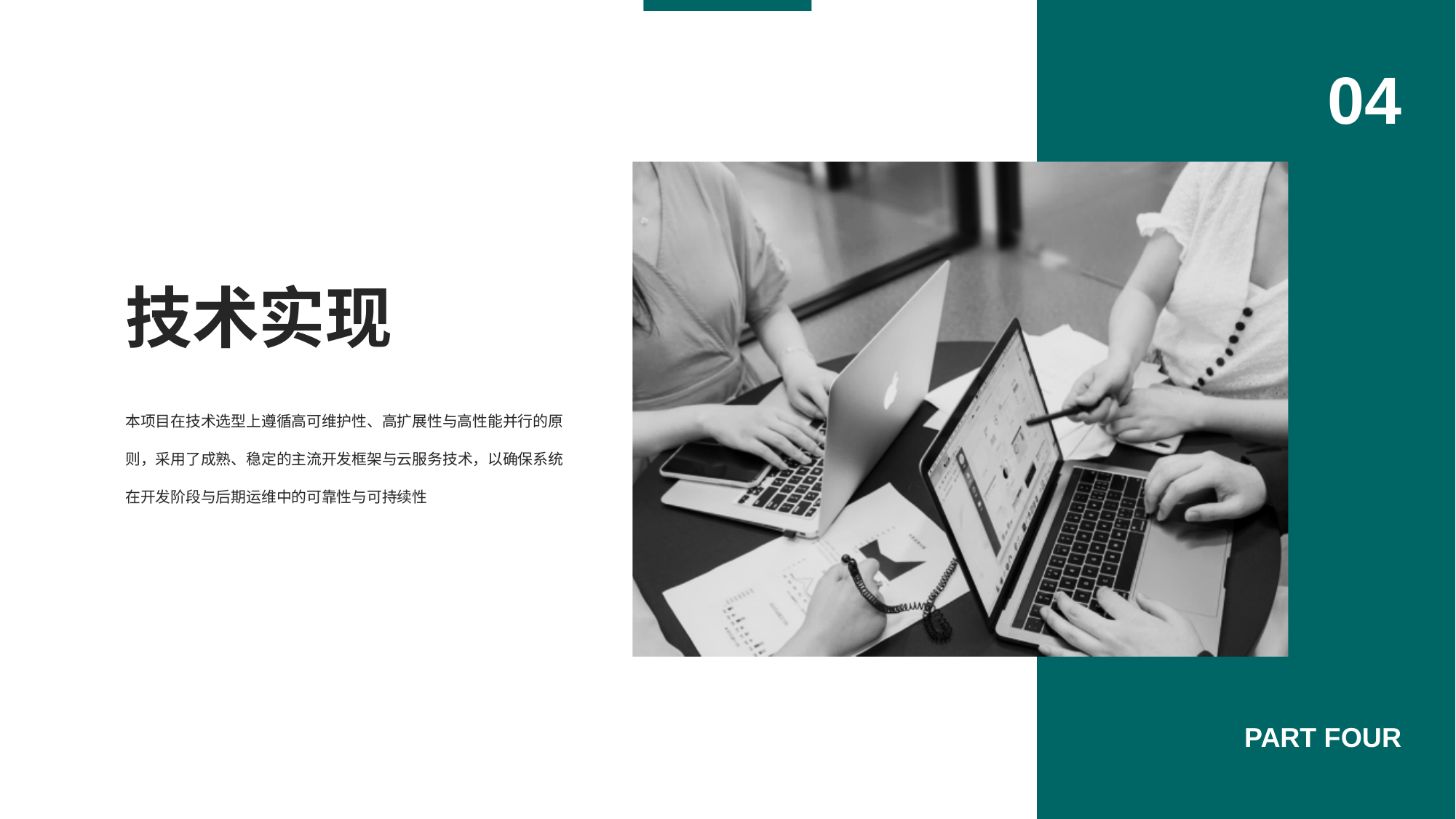

04

技术实现
本项目在技术选型上遵循高可维护性、高扩展性与高性能并行的原则，采用了成熟、稳定的主流开发框架与云服务技术，以确保系统在开发阶段与后期运维中的可靠性与可持续性
PART FOUR